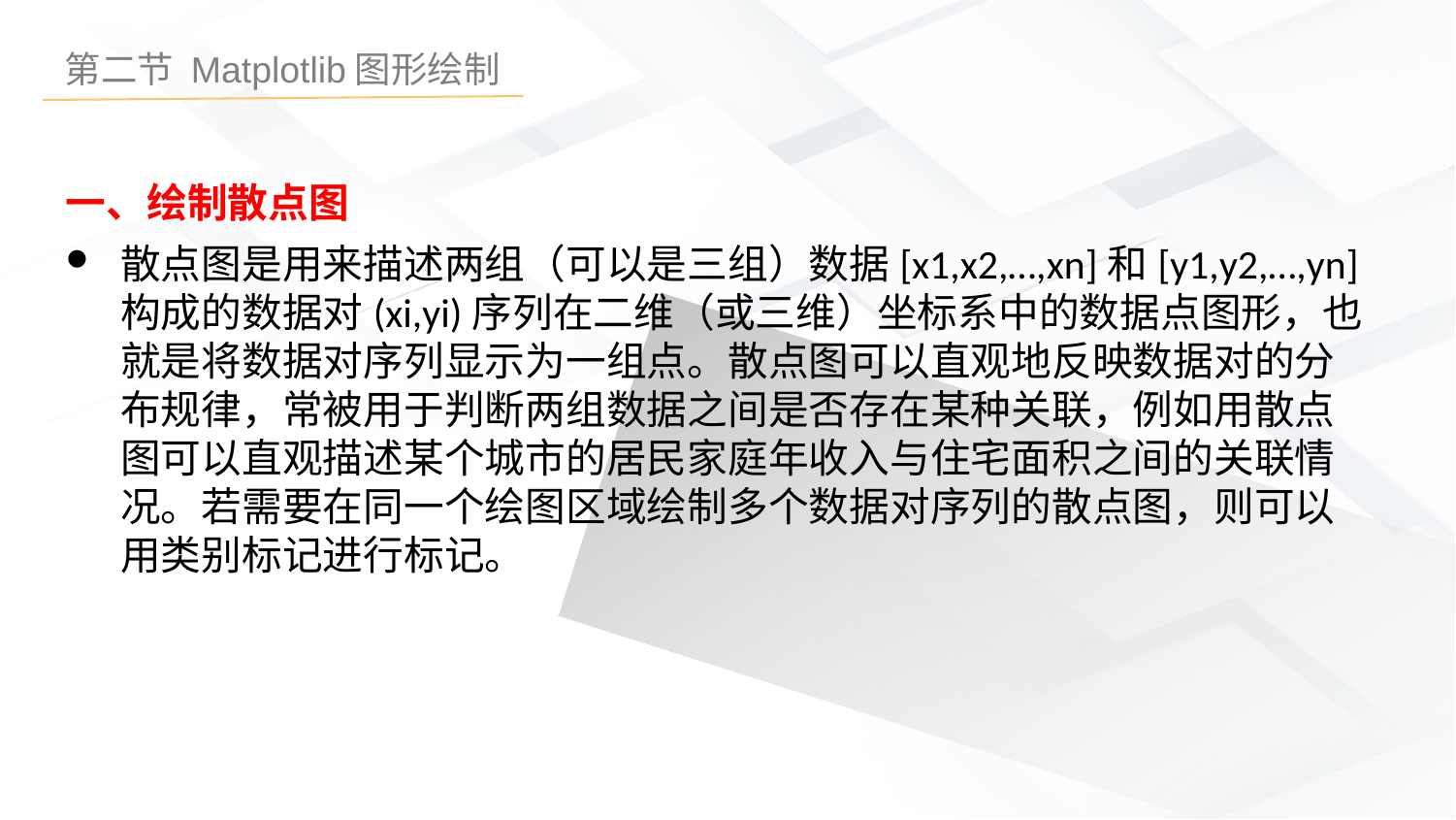

一、绘制散点图
散点图是用来描述两组（可以是三组）数据[x1,x2,…,xn]和[y1,y2,…,yn]构成的数据对(xi,yi)序列在二维（或三维）坐标系中的数据点图形，也就是将数据对序列显示为一组点。散点图可以直观地反映数据对的分布规律，常被用于判断两组数据之间是否存在某种关联，例如用散点图可以直观描述某个城市的居民家庭年收入与住宅面积之间的关联情况。若需要在同一个绘图区域绘制多个数据对序列的散点图，则可以用类别标记进行标记。